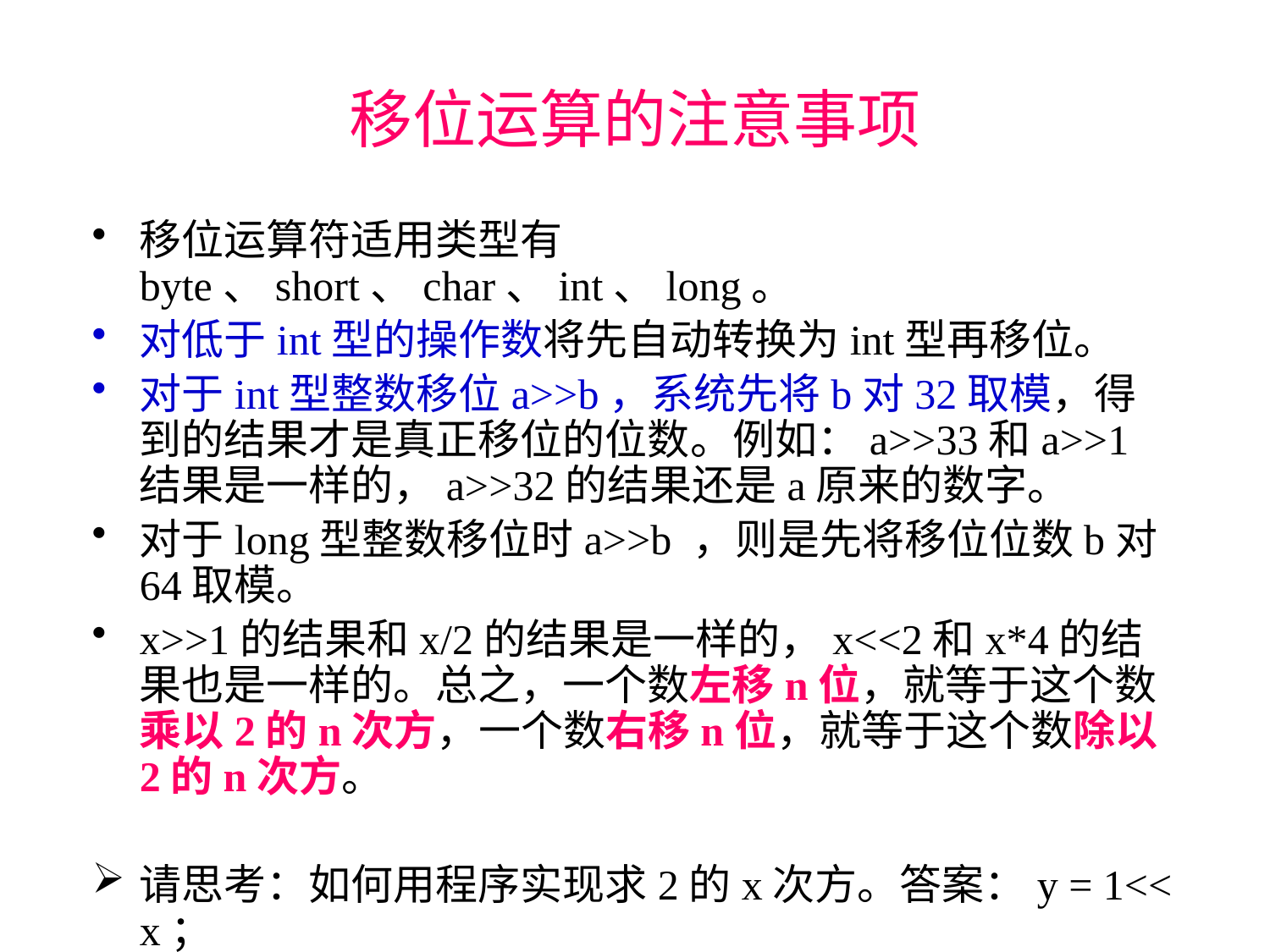

移位运算的注意事项

移位运算符适用类型有byte、short、char、int、long。
对低于int型的操作数将先自动转换为int型再移位。
对于int型整数移位a>>b，系统先将b对32取模，得到的结果才是真正移位的位数。例如：a>>33和a>>1结果是一样的，a>>32的结果还是a原来的数字。
对于long型整数移位时a>>b ，则是先将移位位数b对64取模。
x>>1的结果和x/2的结果是一样的，x<<2和x*4的结果也是一样的。总之，一个数左移n位，就等于这个数乘以2的n次方，一个数右移n位，就等于这个数除以2的n次方。

请思考：如何用程序实现求2的x次方。答案：y = 1<< x；